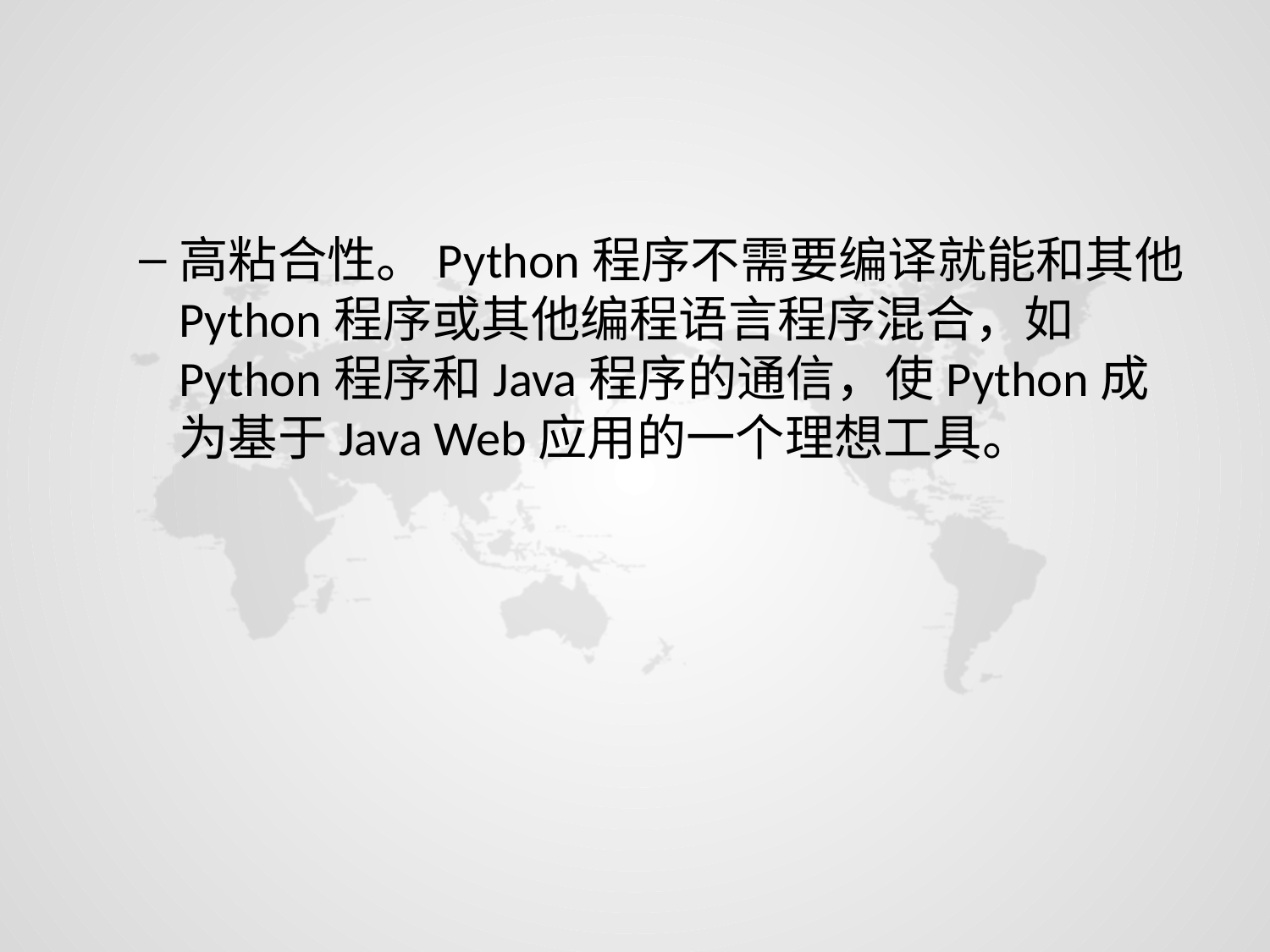

#
高粘合性。Python程序不需要编译就能和其他Python程序或其他编程语言程序混合，如Python程序和Java程序的通信，使Python成为基于Java Web应用的一个理想工具。